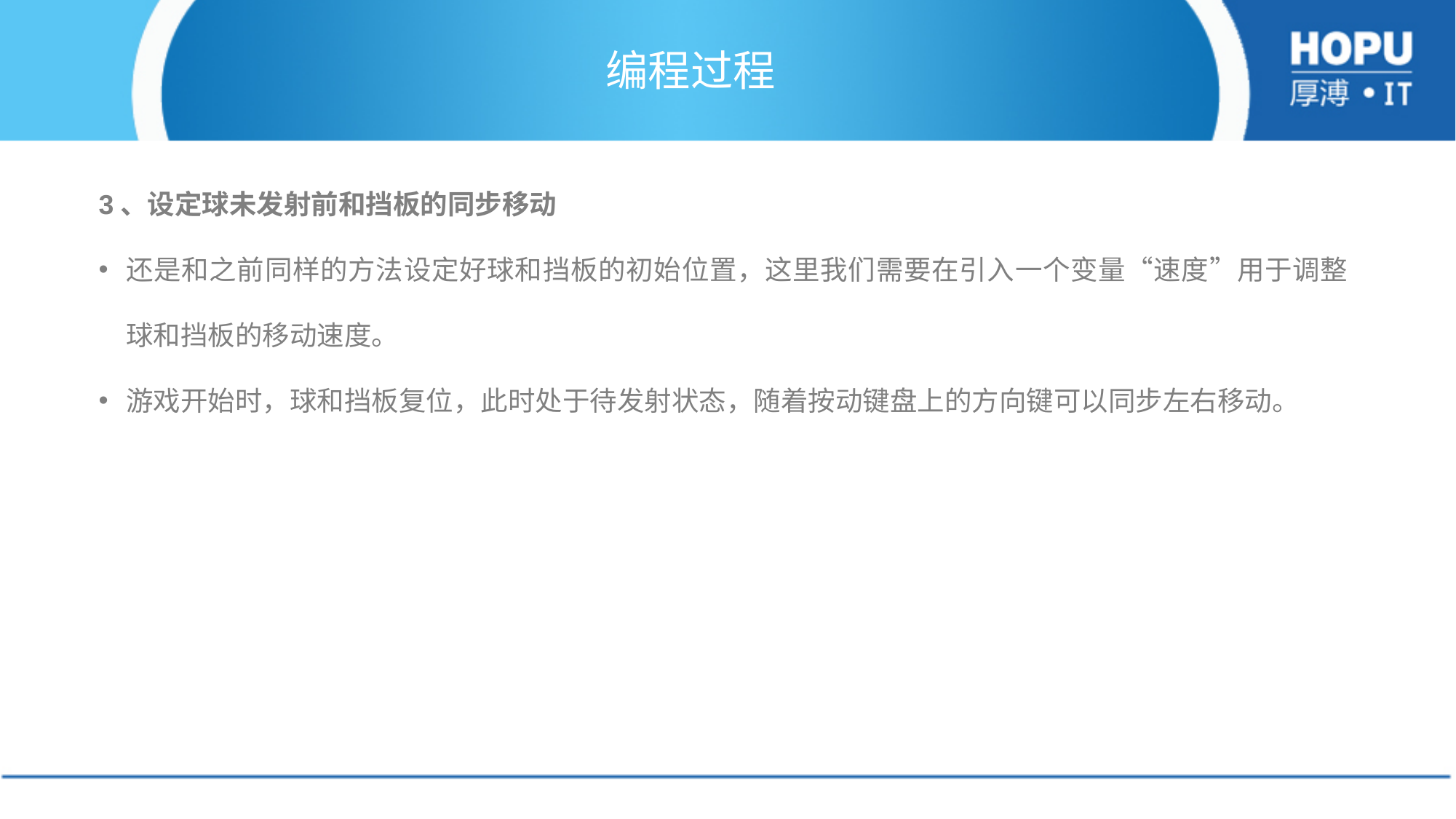

# 编程过程
3、设定球未发射前和挡板的同步移动
还是和之前同样的方法设定好球和挡板的初始位置，这里我们需要在引入一个变量“速度”用于调整球和挡板的移动速度。
游戏开始时，球和挡板复位，此时处于待发射状态，随着按动键盘上的方向键可以同步左右移动。